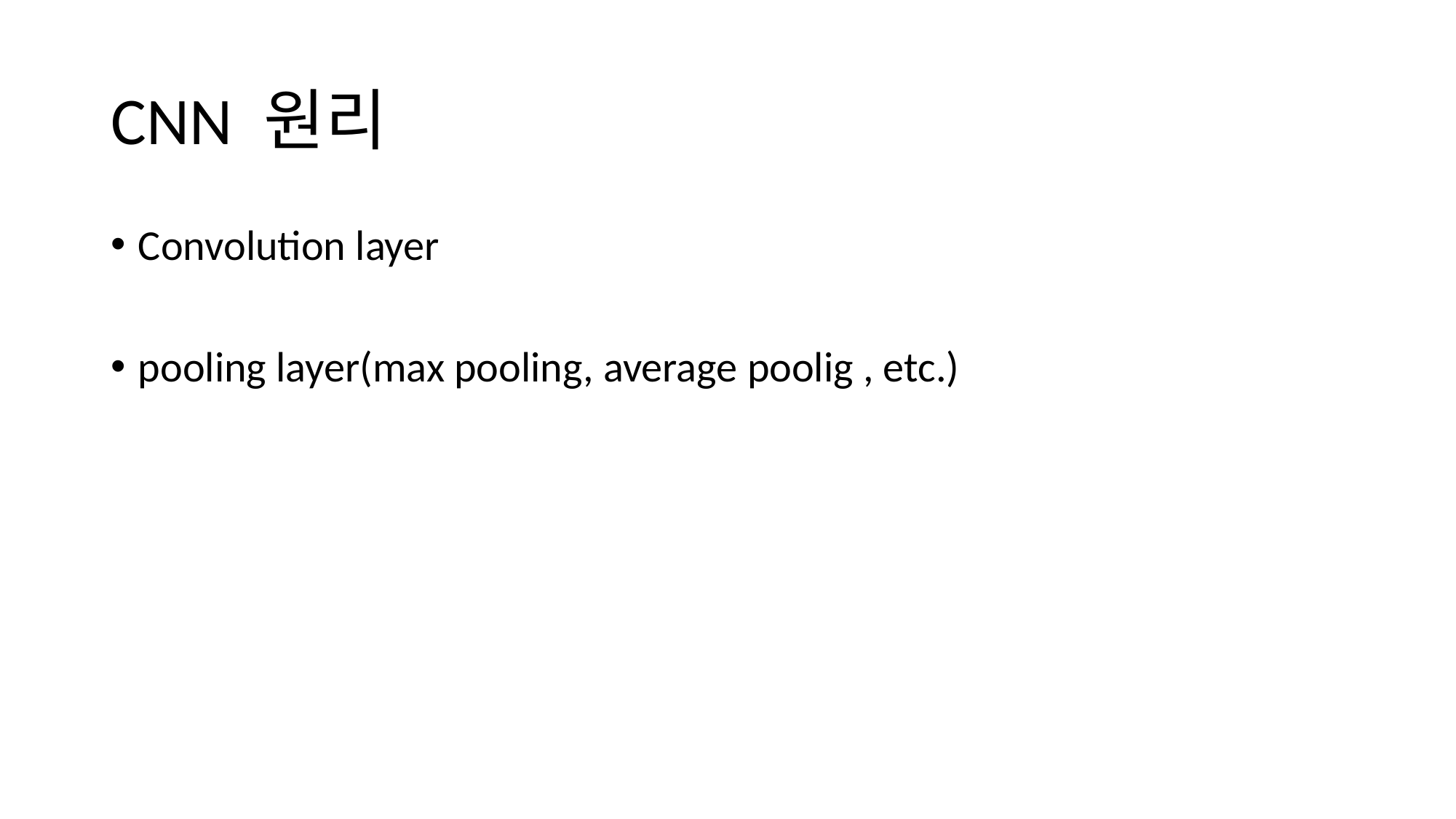

# CNN 원리
Convolution layer

pooling layer(max pooling, average poolig , etc.)